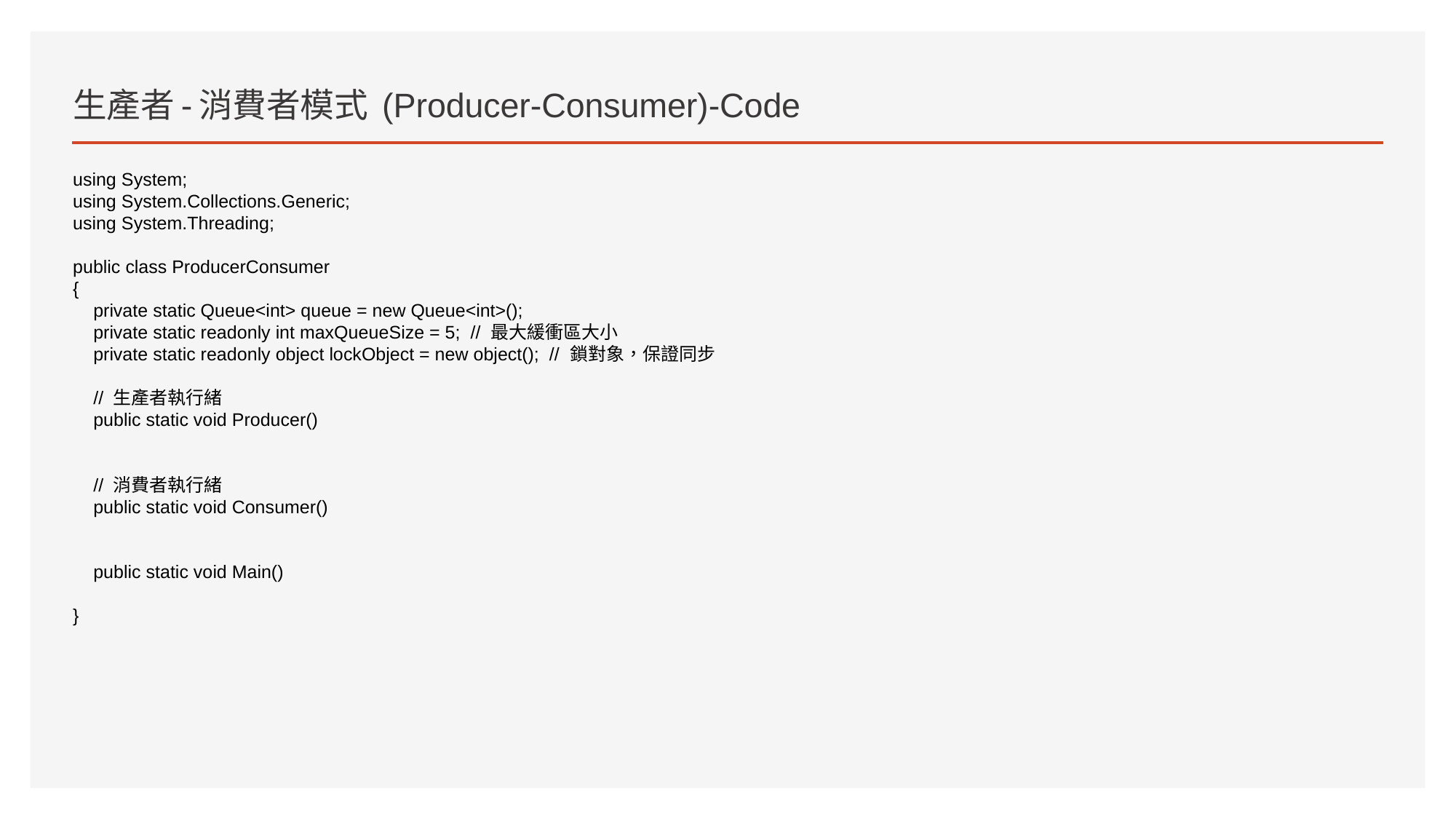

# 生產者-消費者模式 (Producer-Consumer)-Code
using System;
using System.Collections.Generic;
using System.Threading;

public class ProducerConsumer
{
    private static Queue<int> queue = new Queue<int>();
    private static readonly int maxQueueSize = 5;  // 最大緩衝區大小
    private static readonly object lockObject = new object();  // 鎖對象，保證同步

    // 生產者執行緒
    public static void Producer()

    // 消費者執行緒
    public static void Consumer()

    public static void Main()

}